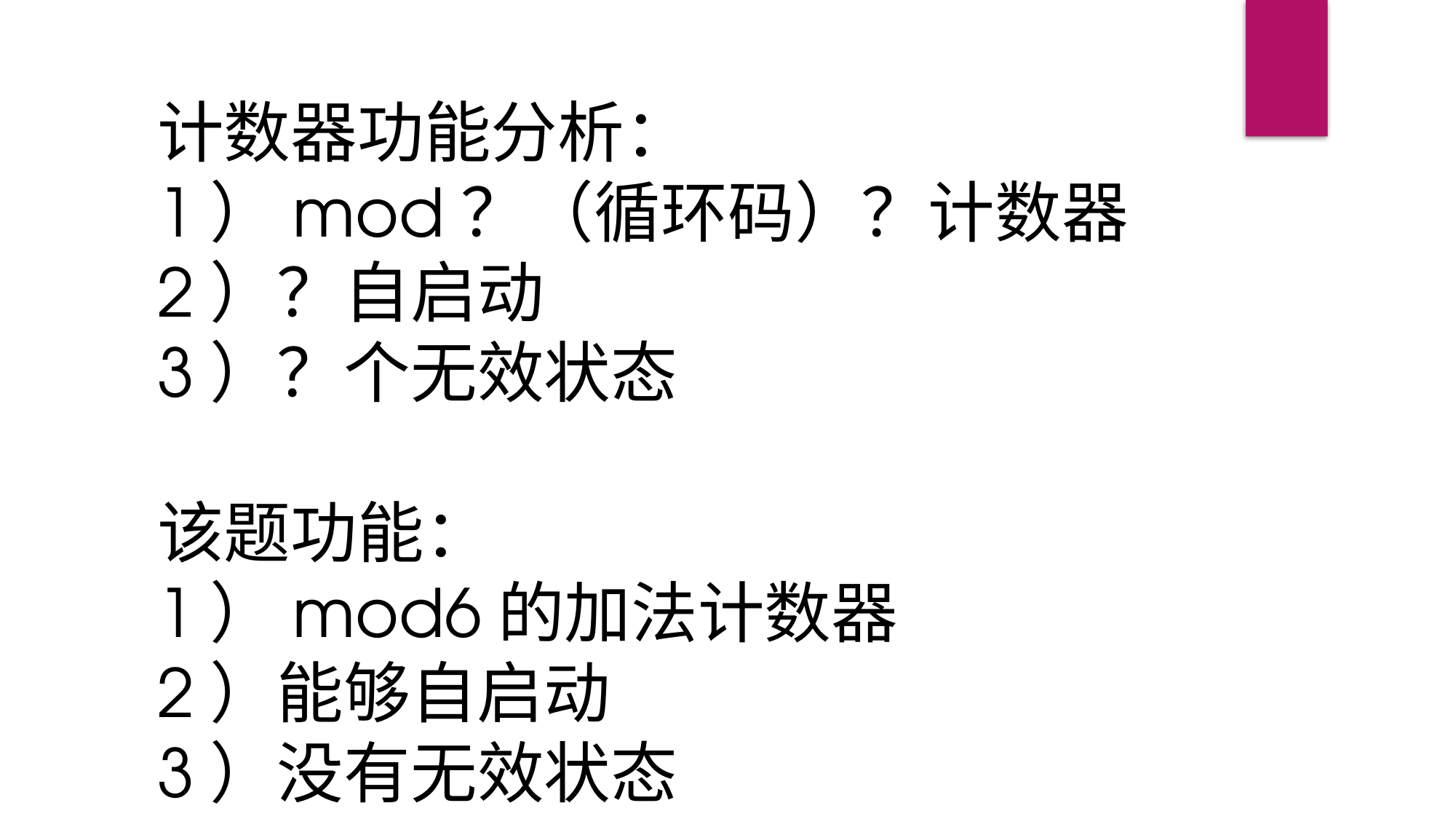

计数器功能分析：
1）mod？（循环码）？计数器
2）？自启动
3）？个无效状态

该题功能：
1）mod6的加法计数器
2）能够自启动
3）没有无效状态